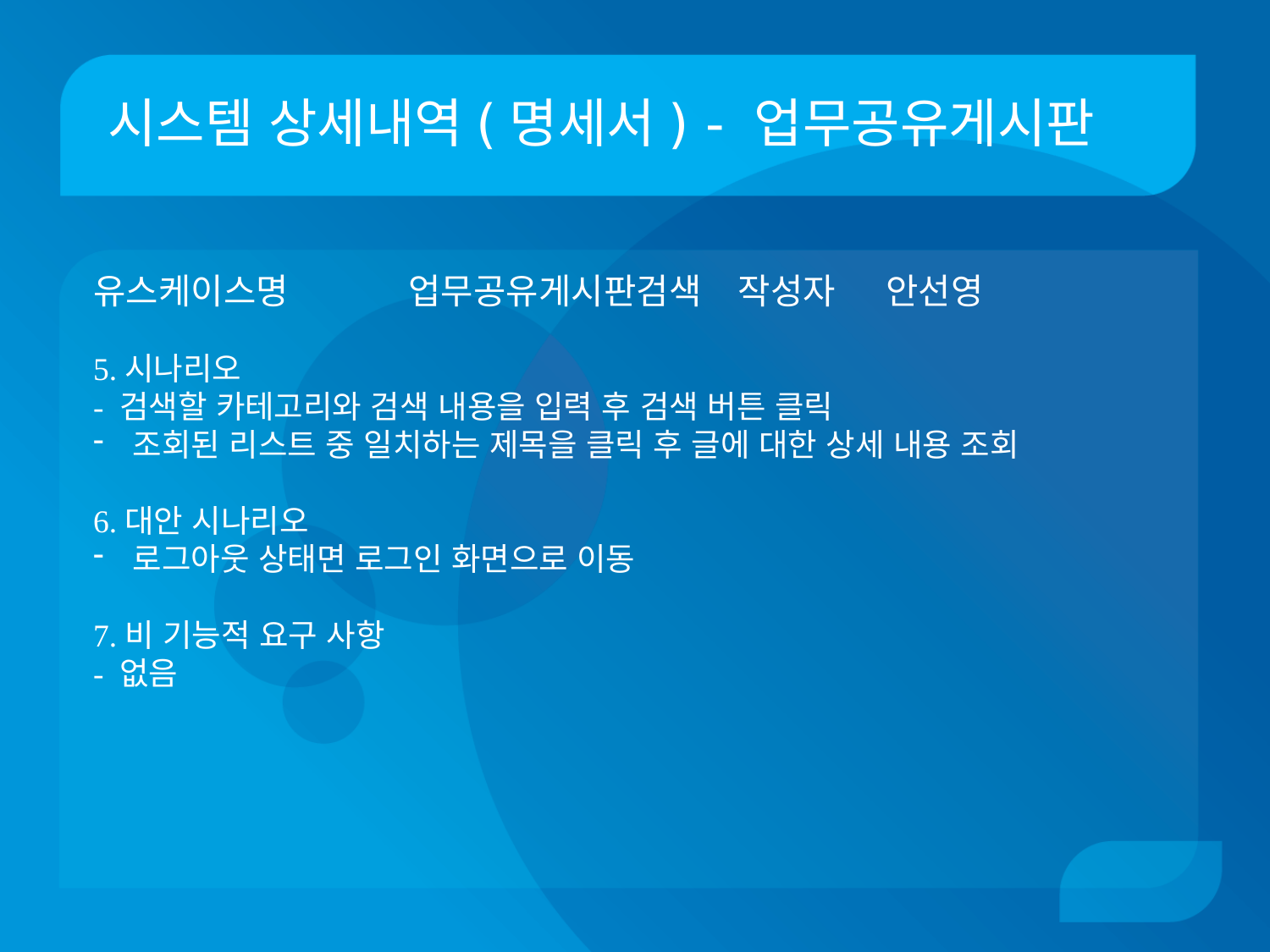

# 시스템 상세내역(명세서) - 업무공유게시판
유스케이스명            업무공유게시판검색	 작성자     안선영
5.시나리오
- 검색할 카테고리와 검색 내용을 입력 후 검색 버튼 클릭
조회된 리스트 중 일치하는 제목을 클릭 후 글에 대한 상세 내용 조회

6.대안 시나리오
로그아웃 상태면 로그인 화면으로 이동

7.비 기능적 요구 사항
- 없음